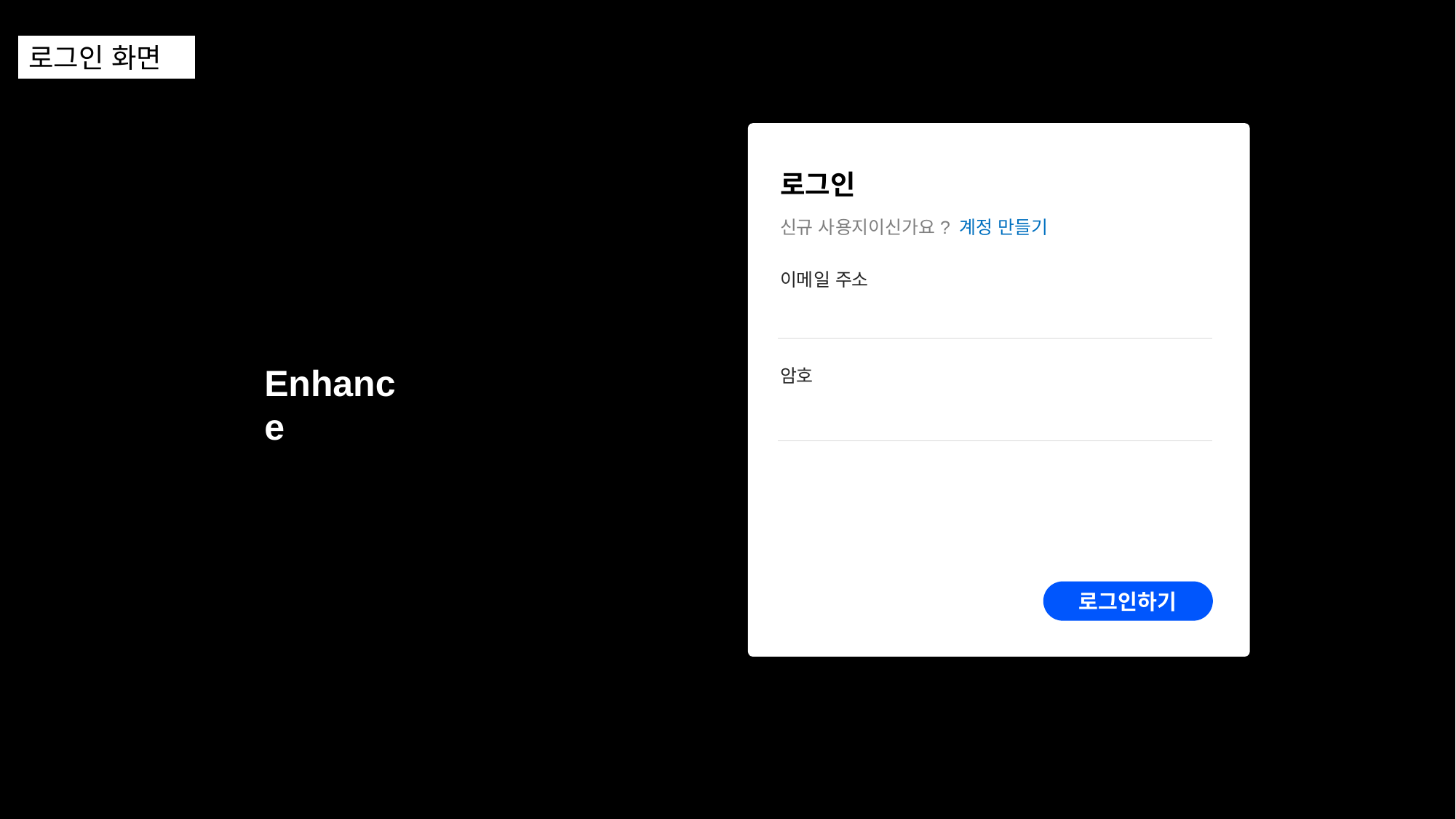

로그인 화면

로그인
신규 사용지이신가요? 계정 만들기
이메일 주소
Enhance
암호
로그인하기